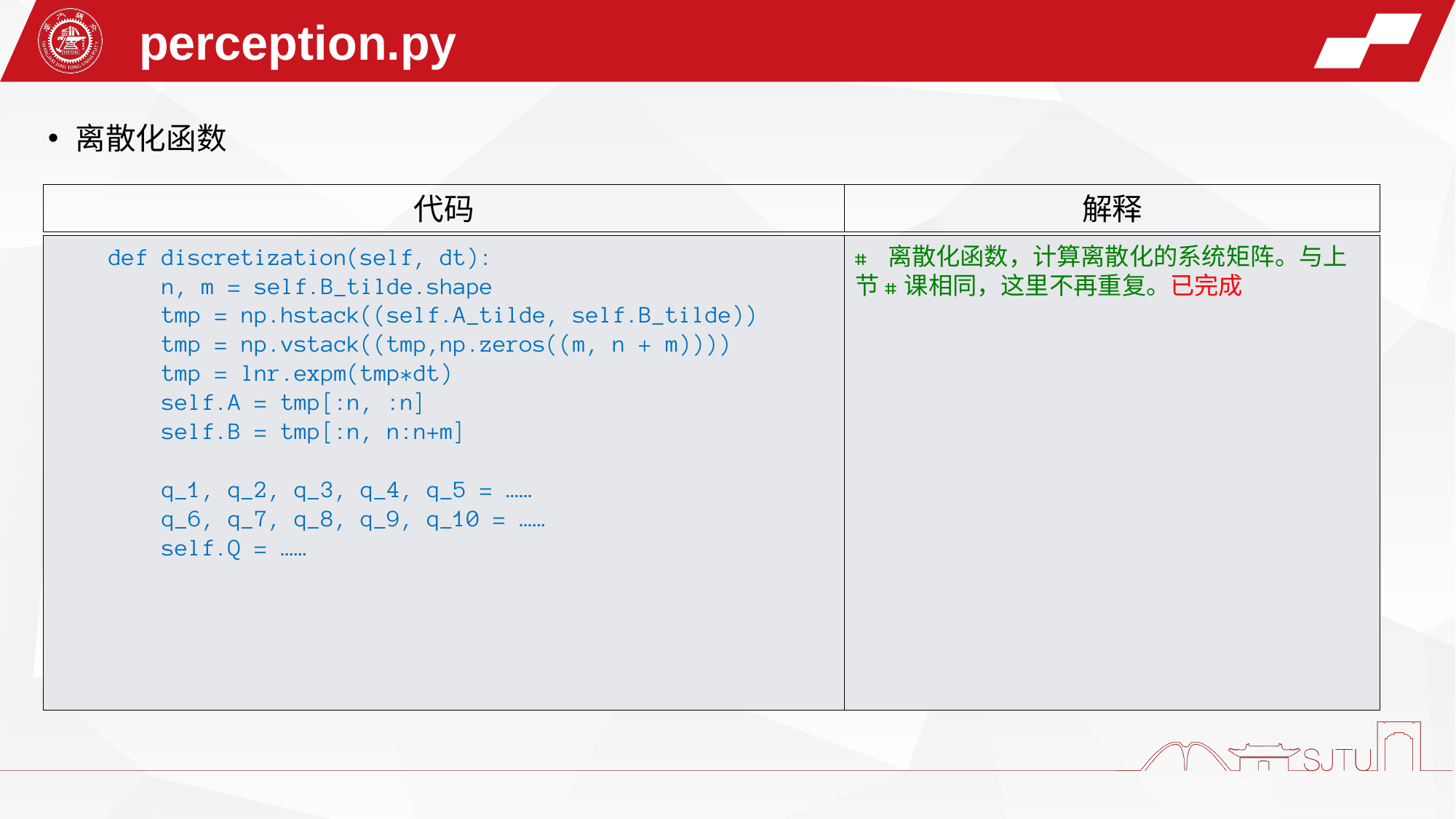

perception.py
离散化函数
代码
解释
def discretization(self, dt):
    n, m = self.B_tilde.shape
    tmp = np.hstack((self.A_tilde, self.B_tilde))
    tmp = np.vstack((tmp,np.zeros((m, n + m))))
    tmp = lnr.expm(tmp*dt)
    self.A = tmp[:n, :n]
    self.B = tmp[:n, n:n+m]

    q_1, q_2, q_3, q_4, q_5 = ……
    q_6, q_7, q_8, q_9, q_10 = ……
    self.Q = ……
# 离散化函数，计算离散化的系统矩阵。与上节#课相同，这里不再重复。已完成